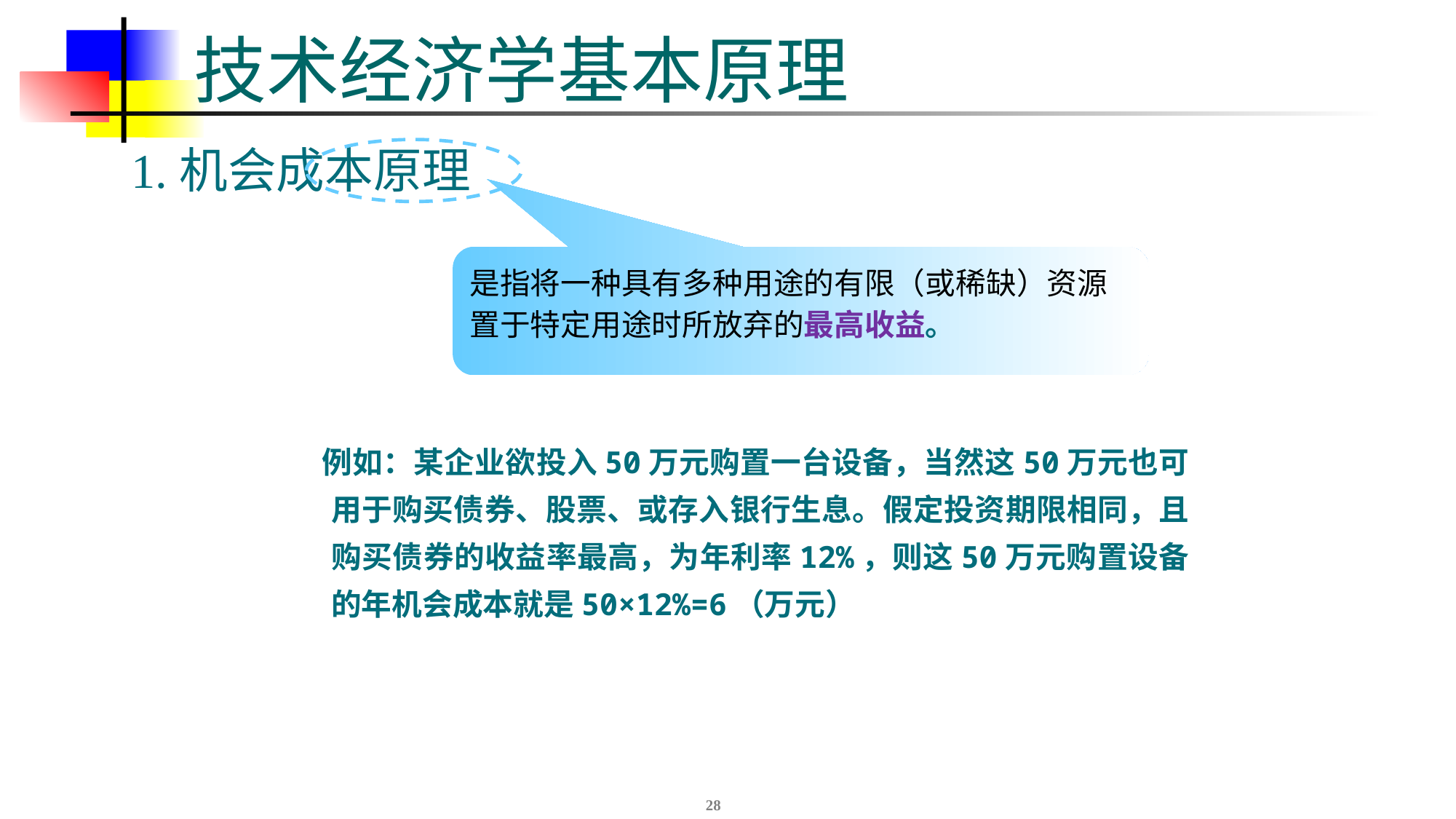

# 技术经济学基本原理
1.机会成本原理

是指将一种具有多种用途的有限（或稀缺）资源置于特定用途时所放弃的最高收益。
  例如：某企业欲投入50万元购置一台设备，当然这50万元也可用于购买债券、股票、或存入银行生息。假定投资期限相同，且购买债券的收益率最高，为年利率12%，则这50万元购置设备的年机会成本就是50×12%=6（万元）
28